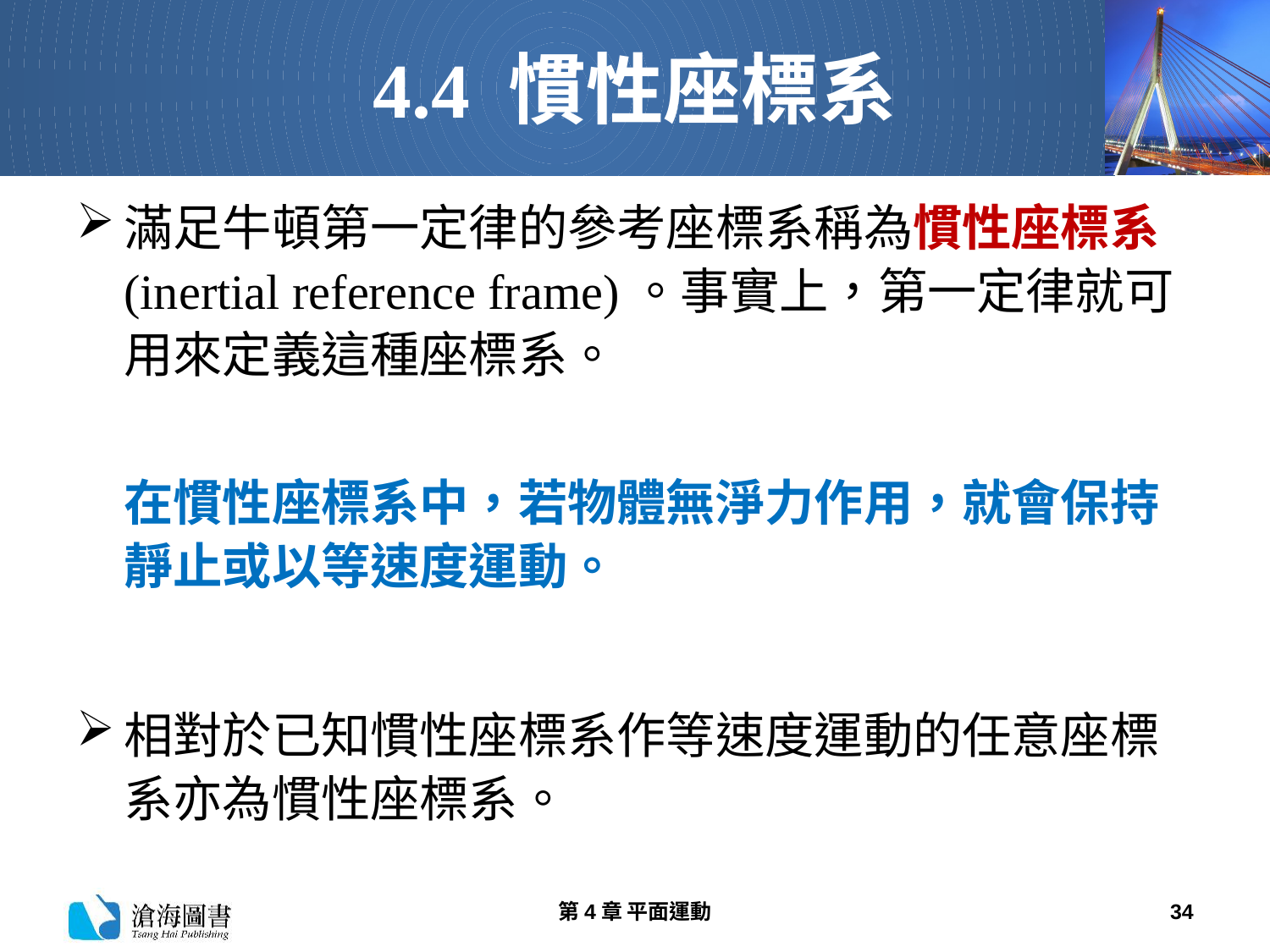

# 4.4 慣性座標系
滿足牛頓第一定律的參考座標系稱為慣性座標系(inertial reference frame)。事實上，第一定律就可用來定義這種座標系。
在慣性座標系中，若物體無淨力作用，就會保持靜止或以等速度運動。

相對於已知慣性座標系作等速度運動的任意座標系亦為慣性座標系。
第4章 平面運動
34